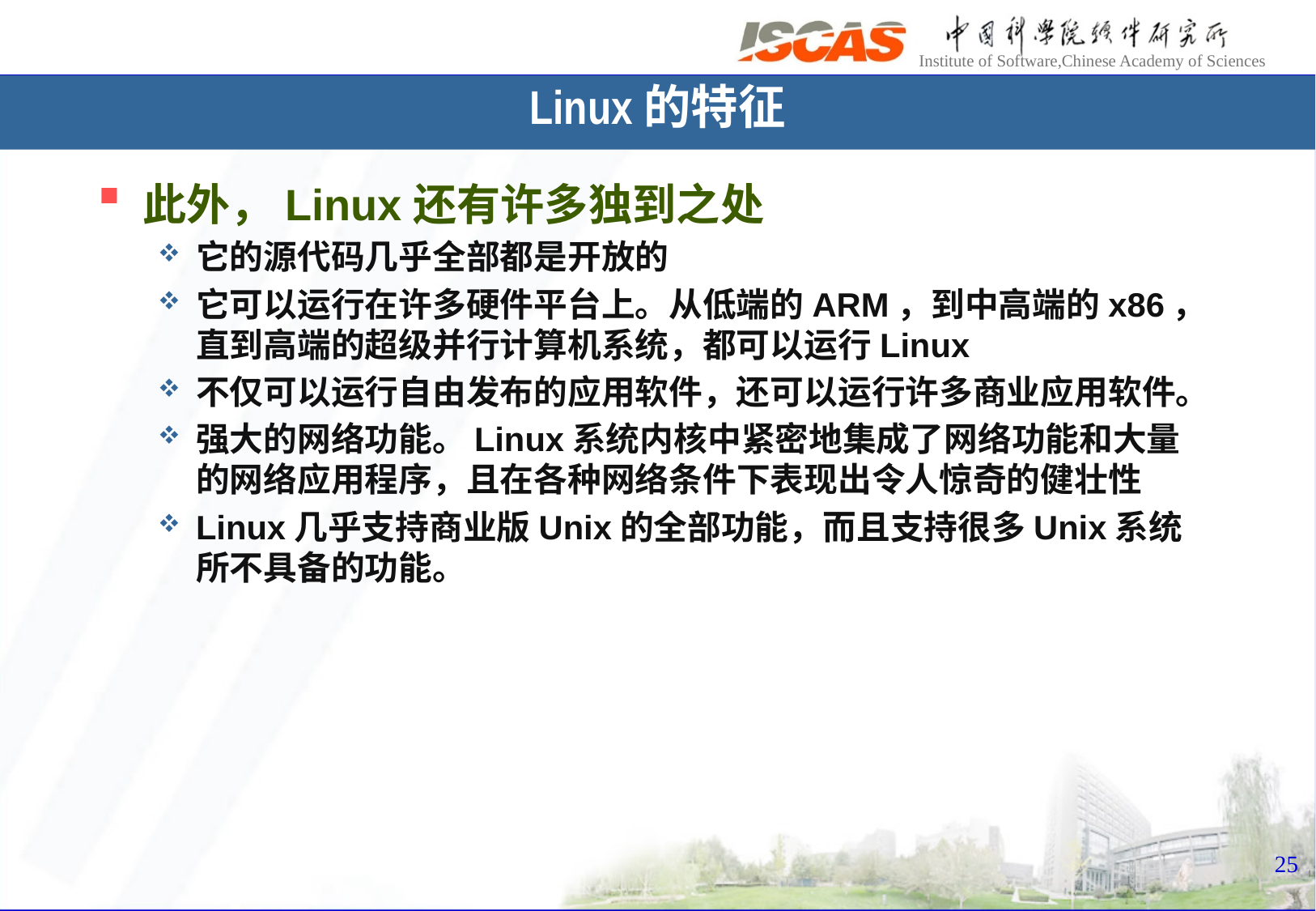

Linux的特征
此外，Linux还有许多独到之处
它的源代码几乎全部都是开放的
它可以运行在许多硬件平台上。从低端的ARM，到中高端的x86，直到高端的超级并行计算机系统，都可以运行Linux
不仅可以运行自由发布的应用软件，还可以运行许多商业应用软件。
强大的网络功能。Linux系统内核中紧密地集成了网络功能和大量的网络应用程序，且在各种网络条件下表现出令人惊奇的健壮性
Linux几乎支持商业版Unix的全部功能，而且支持很多Unix系统所不具备的功能。
25